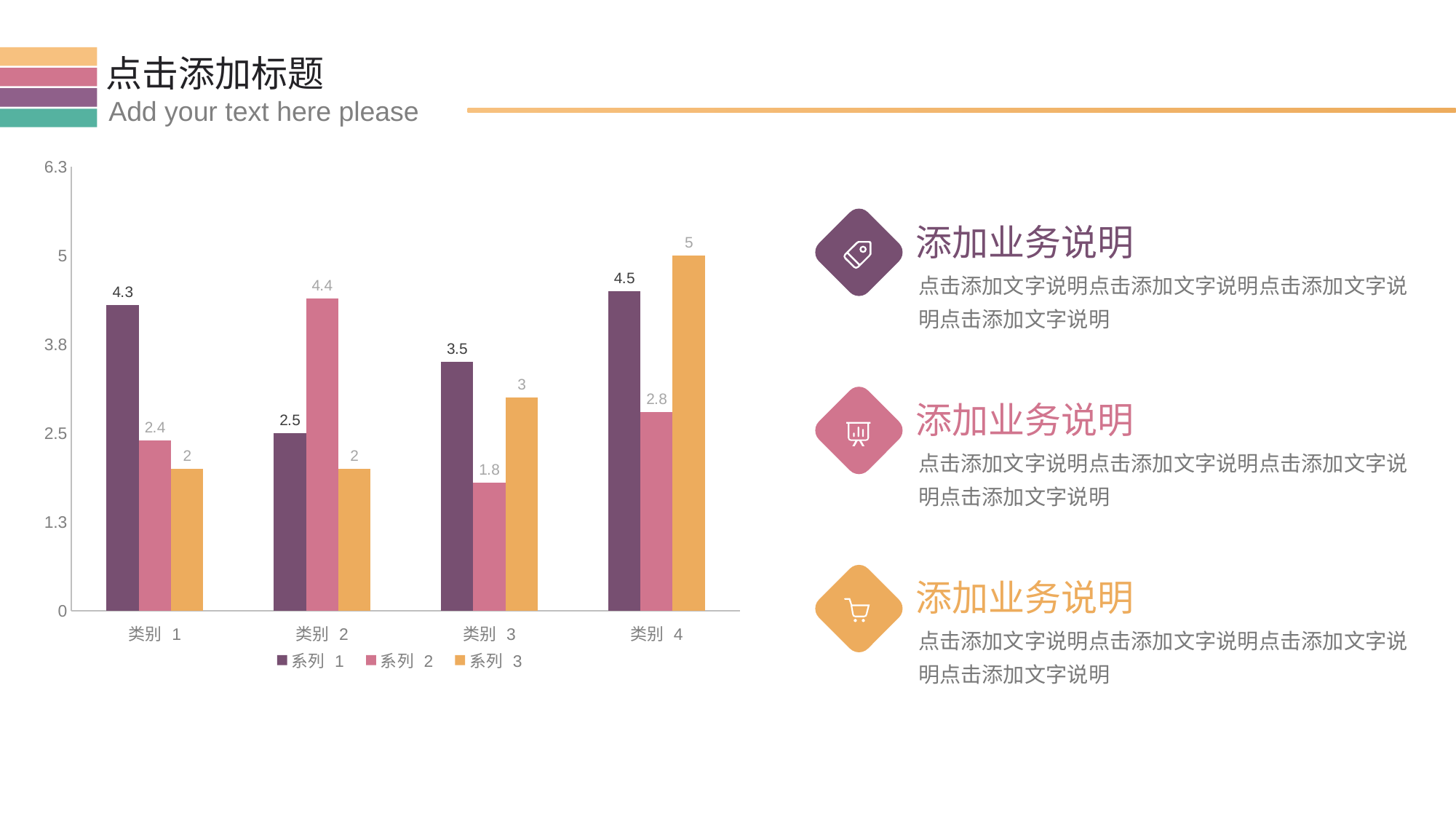

点击添加标题

Add your text here please

### Chart

| Category | 系列 1 | 系列 2 | 系列 3 |
|---|---|---|---|
| 类别 1 | 4.3 | 2.4 | 2.0 |
| 类别 2 | 2.5 | 4.4 | 2.0 |
| 类别 3 | 3.5 | 1.8 | 3.0 |
| 类别 4 | 4.5 | 2.8 | 5.0 |

添加业务说明
点击添加文字说明点击添加文字说明点击添加文字说明点击添加文字说明

添加业务说明
点击添加文字说明点击添加文字说明点击添加文字说明点击添加文字说明

添加业务说明
点击添加文字说明点击添加文字说明点击添加文字说明点击添加文字说明